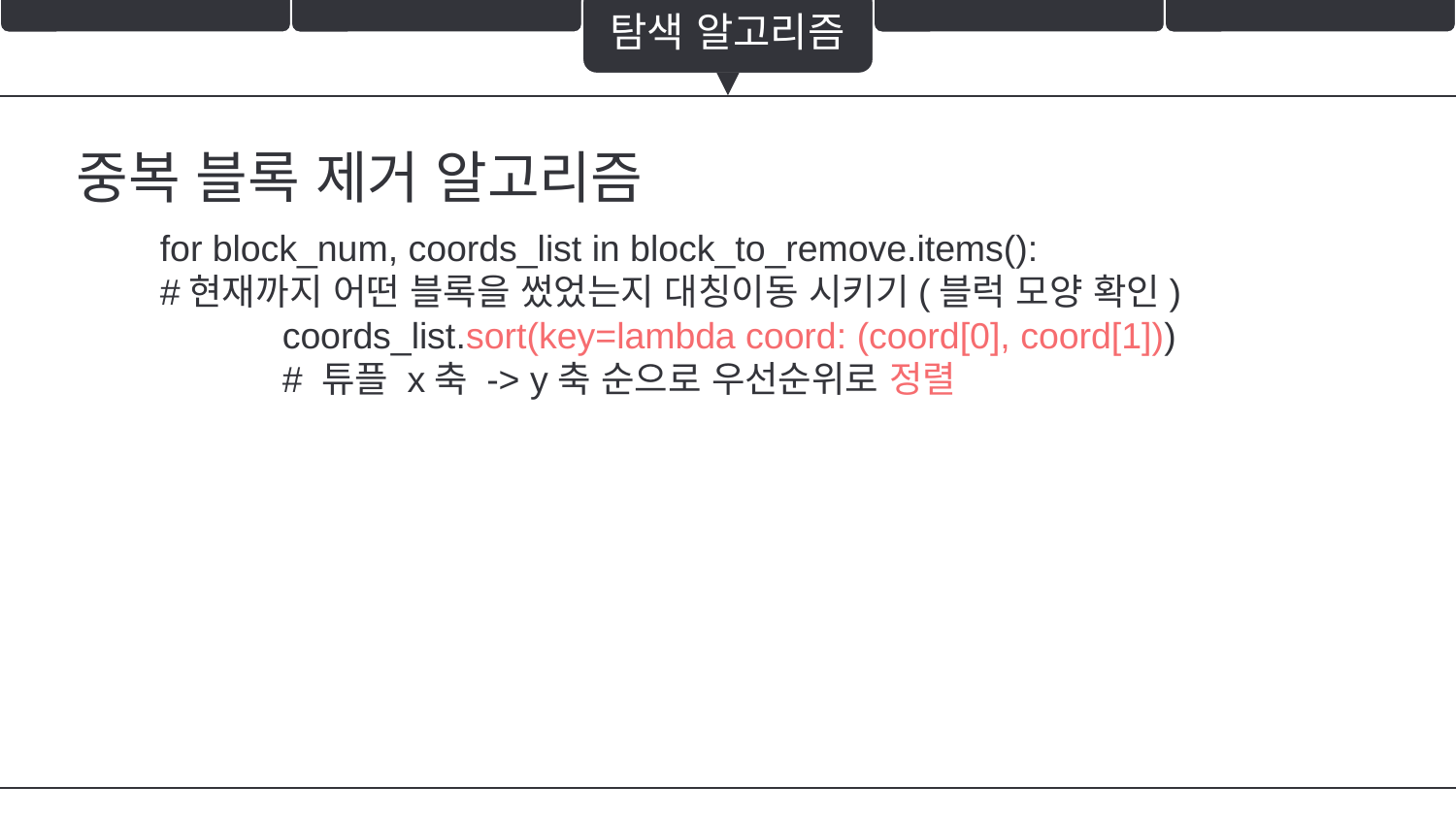

탐색 알고리즘
중복 블록 제거 알고리즘
for block_num, coords_list in block_to_remove.items():
#현재까지 어떤 블록을 썼었는지 대칭이동 시키기(블럭 모양 확인)
            coords_list.sort(key=lambda coord: (coord[0], coord[1]))
            # 튜플 x축 -> y축 순으로 우선순위로 정렬